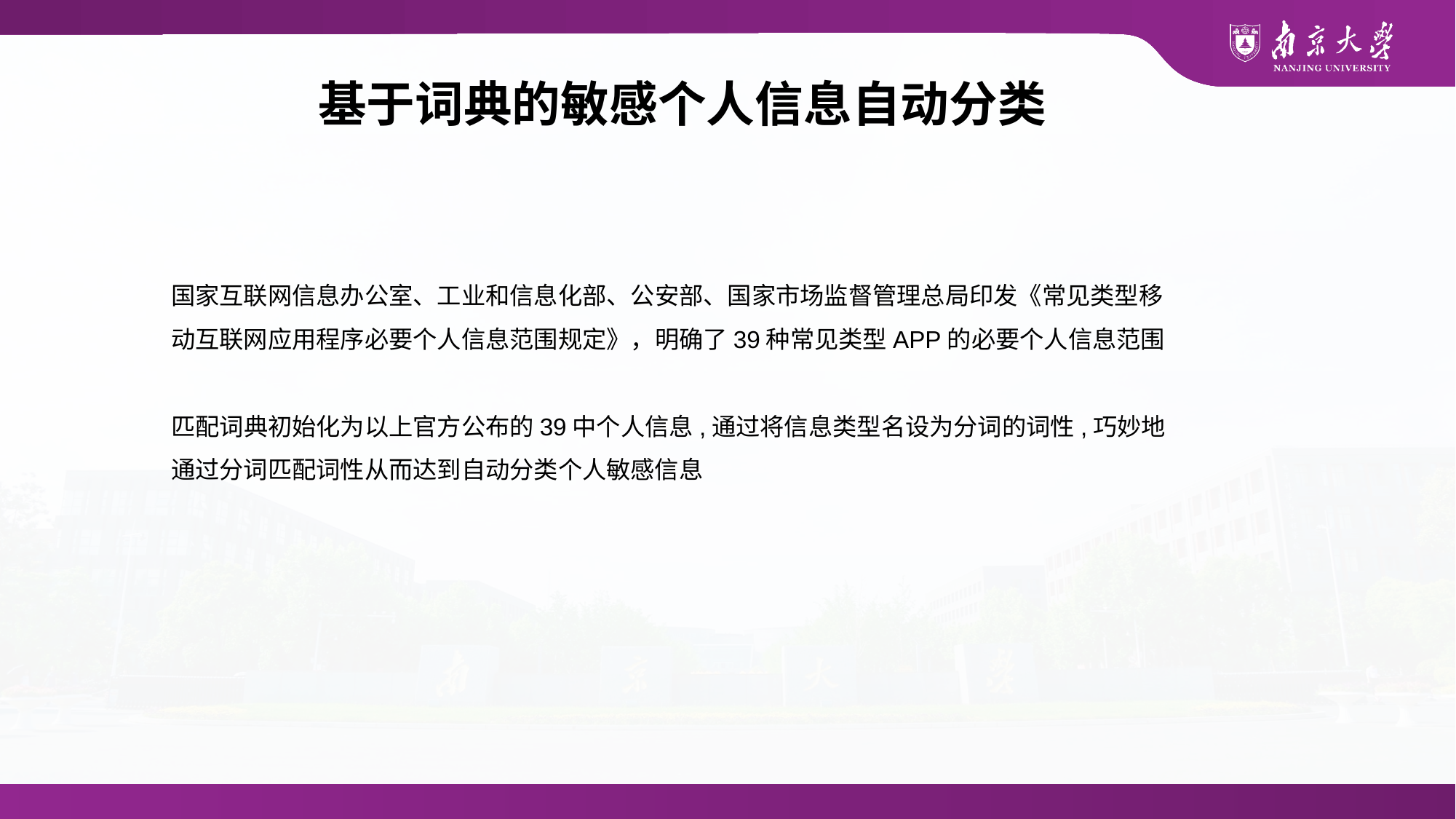

基于词典的敏感个人信息自动分类
国家互联网信息办公室、工业和信息化部、公安部、国家市场监督管理总局印发《常见类型移动互联网应用程序必要个人信息范围规定》，明确了39种常见类型APP的必要个人信息范围

匹配词典初始化为以上官方公布的39中个人信息,通过将信息类型名设为分词的词性,巧妙地通过分词匹配词性从而达到自动分类个人敏感信息